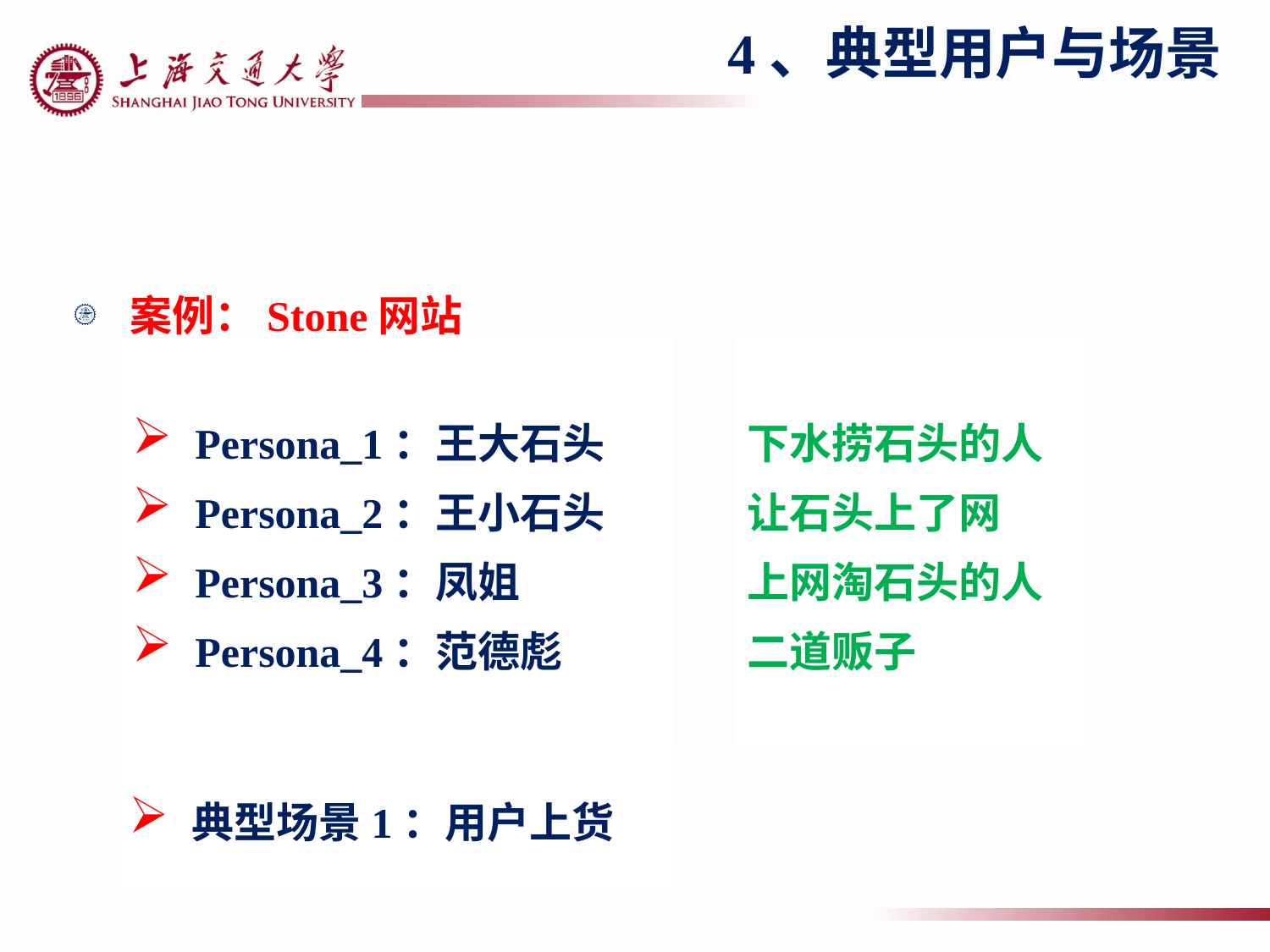

4、典型用户与场景
案例：Stone网站
Persona_1：王大石头
Persona_2：王小石头
Persona_3：凤姐
Persona_4：范德彪
下水捞石头的人
让石头上了网
上网淘石头的人
二道贩子
典型场景1：用户上货